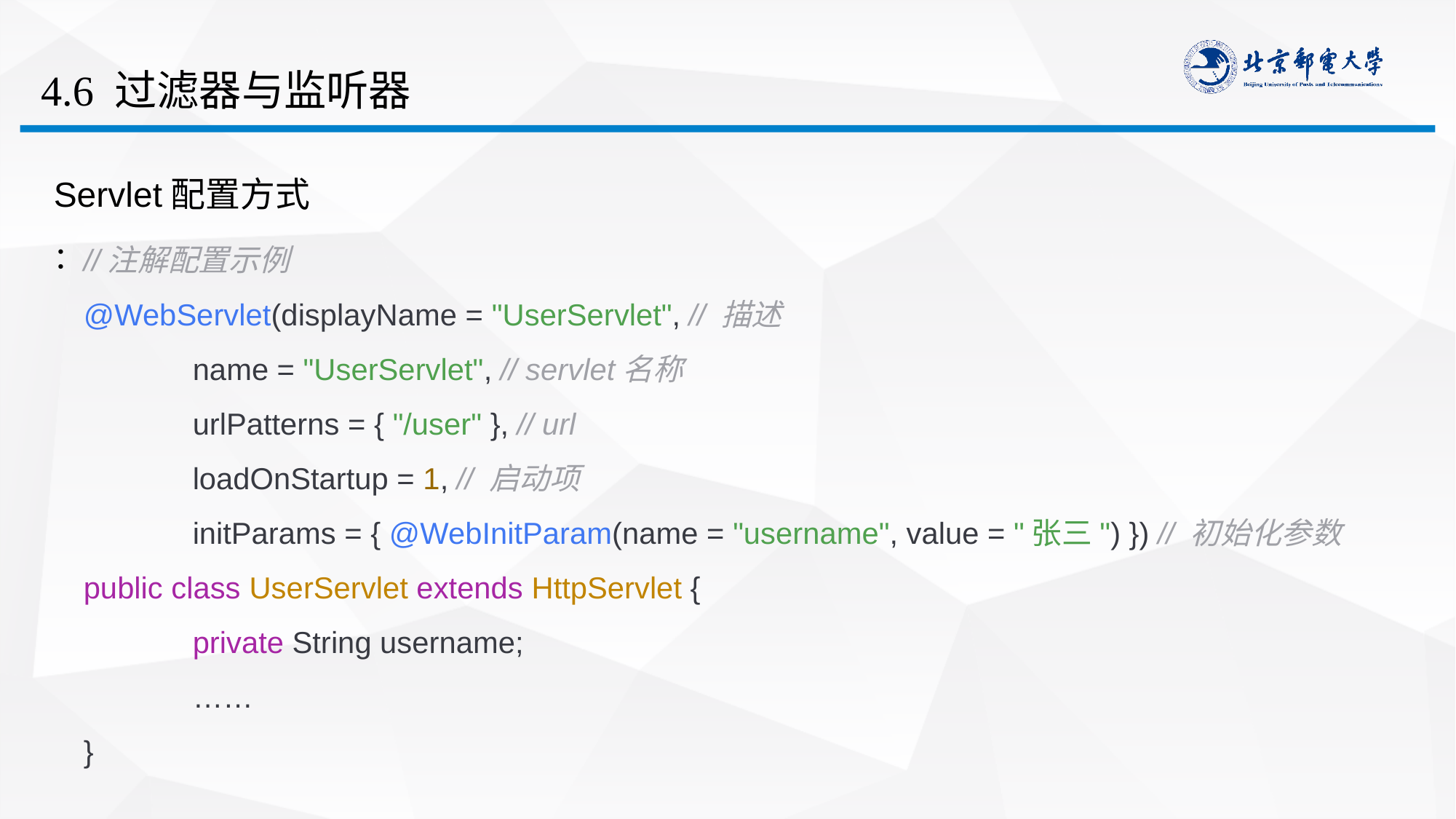

# 4.6 过滤器与监听器
Servlet配置方式
：
//注解配置示例
@WebServlet(displayName = "UserServlet", // 描述
	name = "UserServlet", // servlet名称
	urlPatterns = { "/user" }, // url
	loadOnStartup = 1, // 启动项
	initParams = { @WebInitParam(name = "username", value = "张三") }) // 初始化参数
public class UserServlet extends HttpServlet {
	private String username;
	……
}